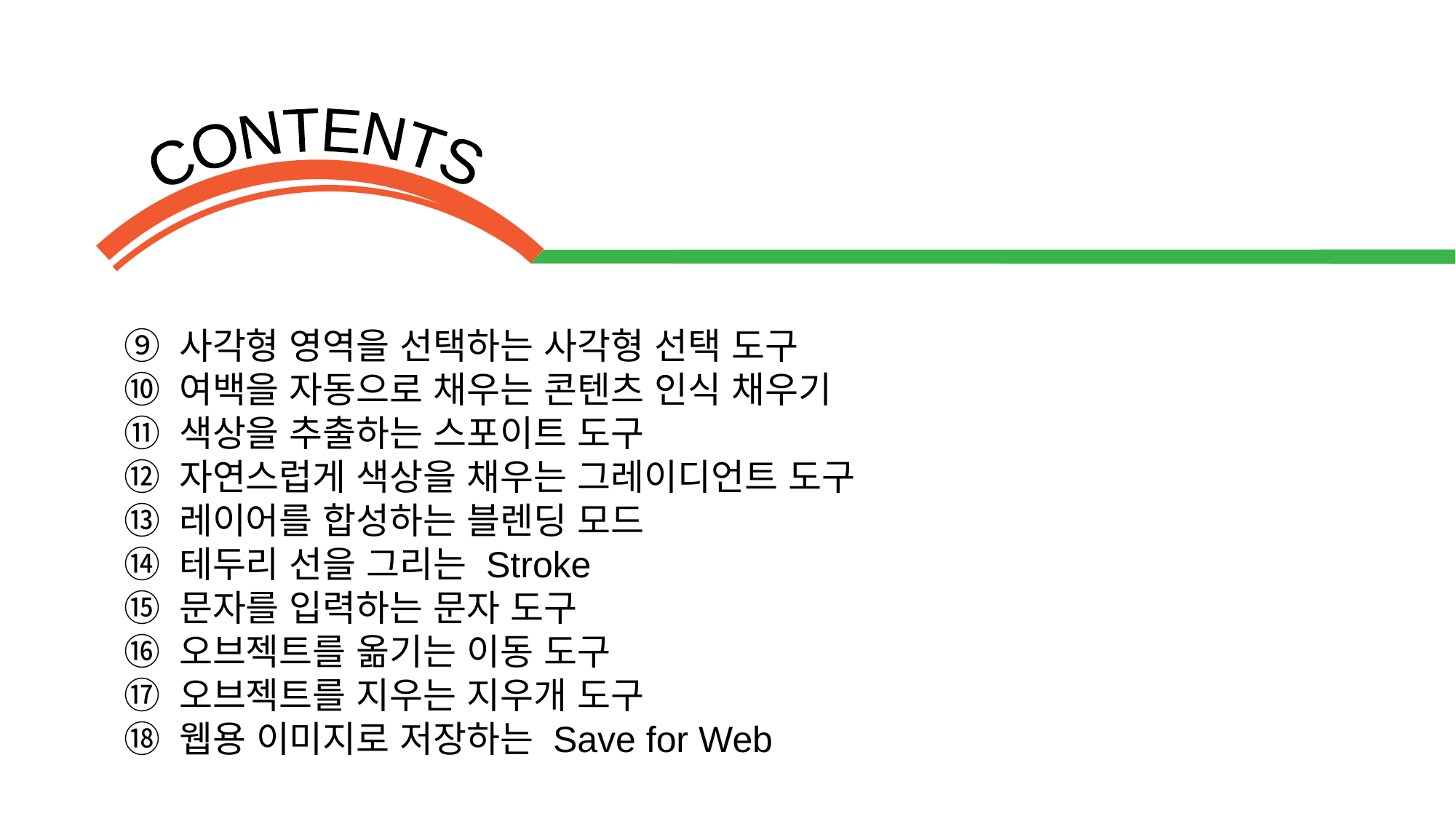

⑨ 사각형 영역을 선택하는 사각형 선택 도구
⑩ 여백을 자동으로 채우는 콘텐츠 인식 채우기
⑪ 색상을 추출하는 스포이트 도구
⑫ 자연스럽게 색상을 채우는 그레이디언트 도구
⑬ 레이어를 합성하는 블렌딩 모드
⑭ 테두리 선을 그리는 Stroke
⑮ 문자를 입력하는 문자 도구
⑯ 오브젝트를 옮기는 이동 도구
⑰ 오브젝트를 지우는 지우개 도구
⑱ 웹용 이미지로 저장하는 Save for Web